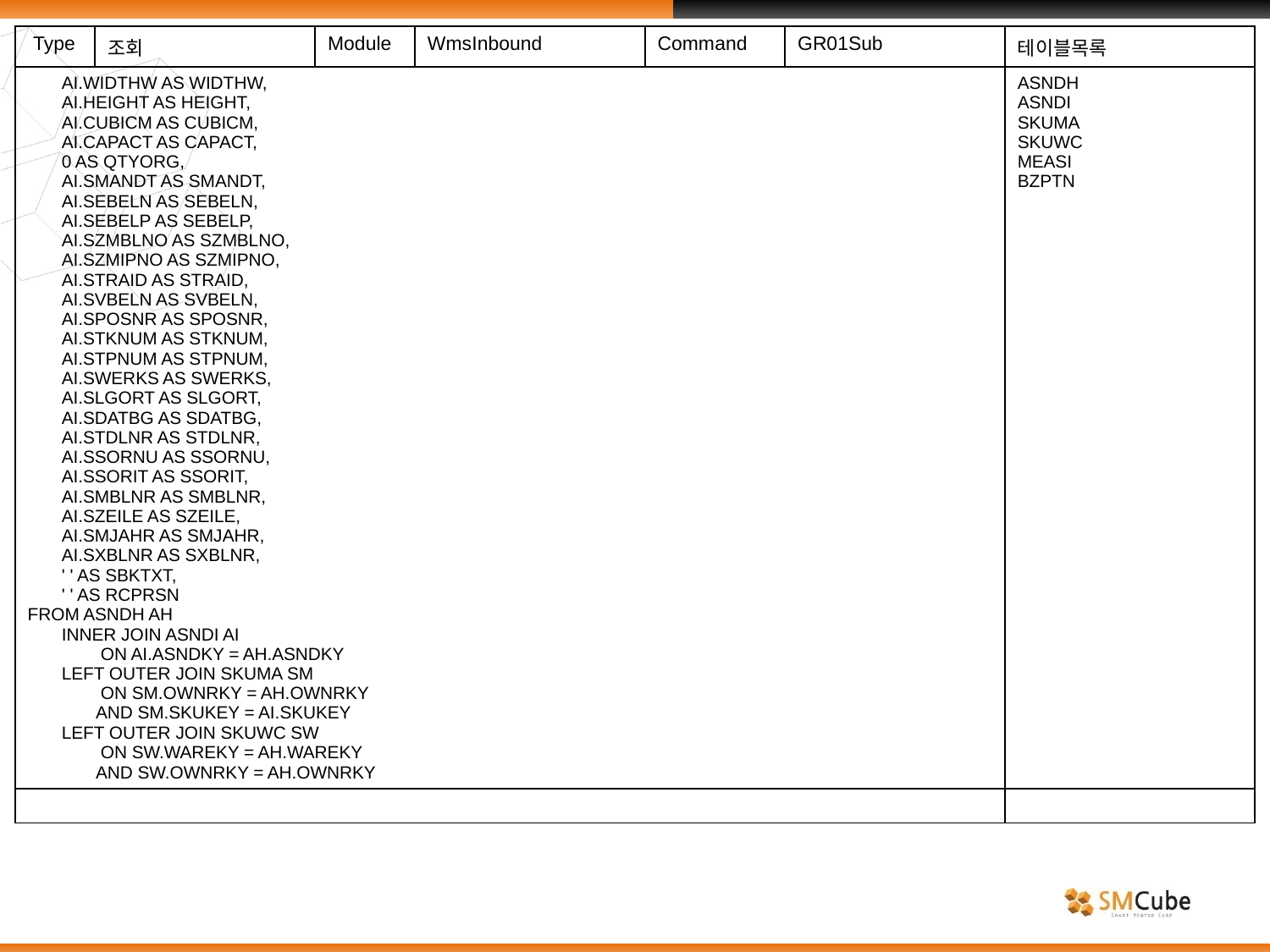

| Type | 조회 | Module | WmsInbound | Command | GR01Sub | 테이블목록 |
| --- | --- | --- | --- | --- | --- | --- |
| AI.WIDTHW AS WIDTHW, AI.HEIGHT AS HEIGHT, AI.CUBICM AS CUBICM, AI.CAPACT AS CAPACT, 0 AS QTYORG, AI.SMANDT AS SMANDT, AI.SEBELN AS SEBELN, AI.SEBELP AS SEBELP, AI.SZMBLNO AS SZMBLNO, AI.SZMIPNO AS SZMIPNO, AI.STRAID AS STRAID, AI.SVBELN AS SVBELN, AI.SPOSNR AS SPOSNR, AI.STKNUM AS STKNUM, AI.STPNUM AS STPNUM, AI.SWERKS AS SWERKS, AI.SLGORT AS SLGORT, AI.SDATBG AS SDATBG, AI.STDLNR AS STDLNR, AI.SSORNU AS SSORNU, AI.SSORIT AS SSORIT, AI.SMBLNR AS SMBLNR, AI.SZEILE AS SZEILE, AI.SMJAHR AS SMJAHR, AI.SXBLNR AS SXBLNR, ' ' AS SBKTXT, ' ' AS RCPRSN FROM ASNDH AH INNER JOIN ASNDI AI ON AI.ASNDKY = AH.ASNDKY LEFT OUTER JOIN SKUMA SM ON SM.OWNRKY = AH.OWNRKY AND SM.SKUKEY = AI.SKUKEY LEFT OUTER JOIN SKUWC SW ON SW.WAREKY = AH.WAREKY AND SW.OWNRKY = AH.OWNRKY |  |  |  |  |  | ASNDH ASNDI SKUMA SKUWC MEASI BZPTN |
|  |  |  |  |  |  |  |